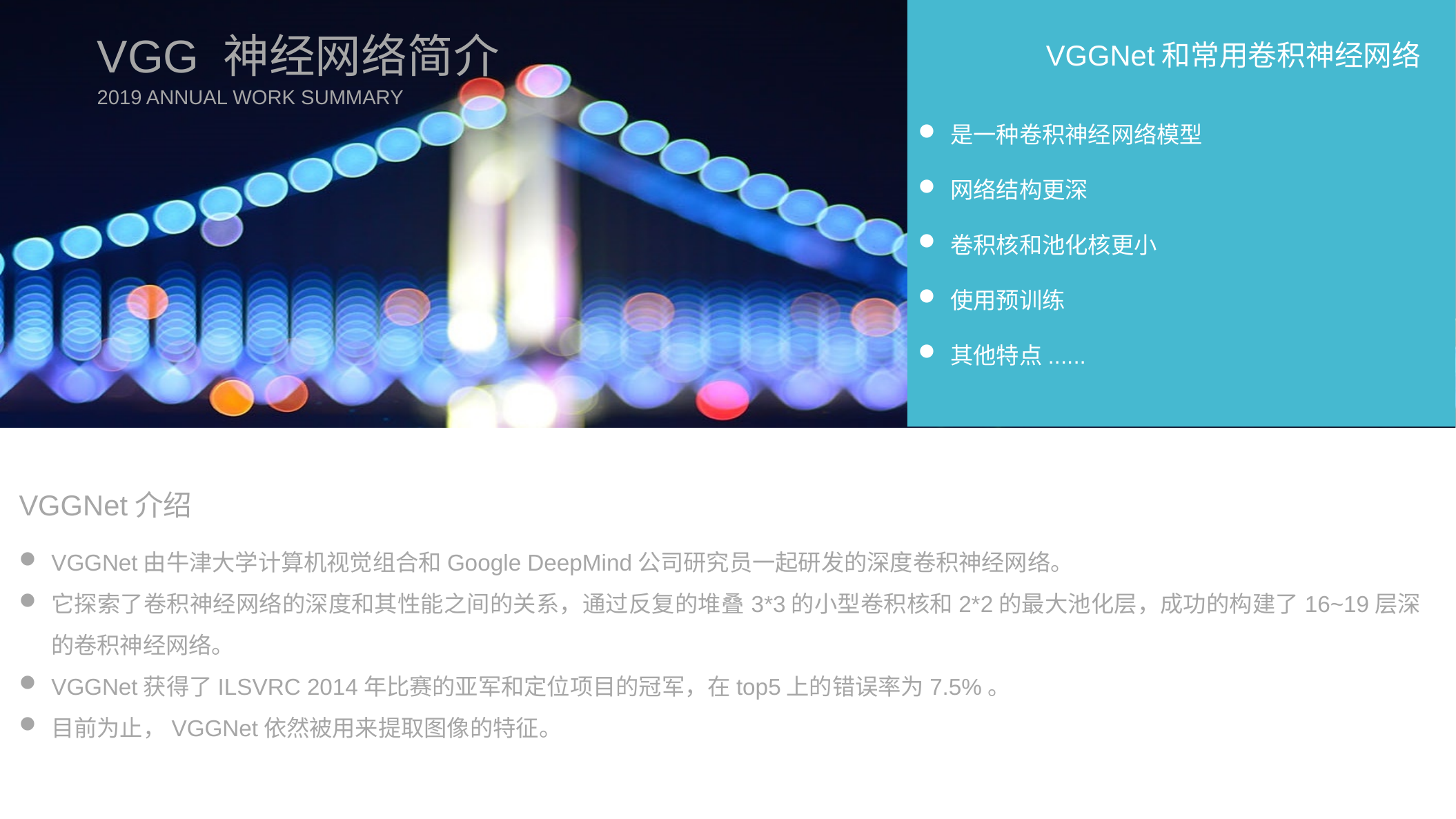

VGG 神经网络简介
VGGNet和常用卷积神经网络
2019 ANNUAL WORK SUMMARY
是一种卷积神经网络模型
网络结构更深
卷积核和池化核更小
使用预训练
其他特点......
VGGNet介绍
VGGNet由牛津大学计算机视觉组合和Google DeepMind公司研究员一起研发的深度卷积神经网络。
它探索了卷积神经网络的深度和其性能之间的关系，通过反复的堆叠3*3的小型卷积核和2*2的最大池化层，成功的构建了16~19层深的卷积神经网络。
VGGNet获得了ILSVRC 2014年比赛的亚军和定位项目的冠军，在top5上的错误率为7.5%。
目前为止，VGGNet依然被用来提取图像的特征。